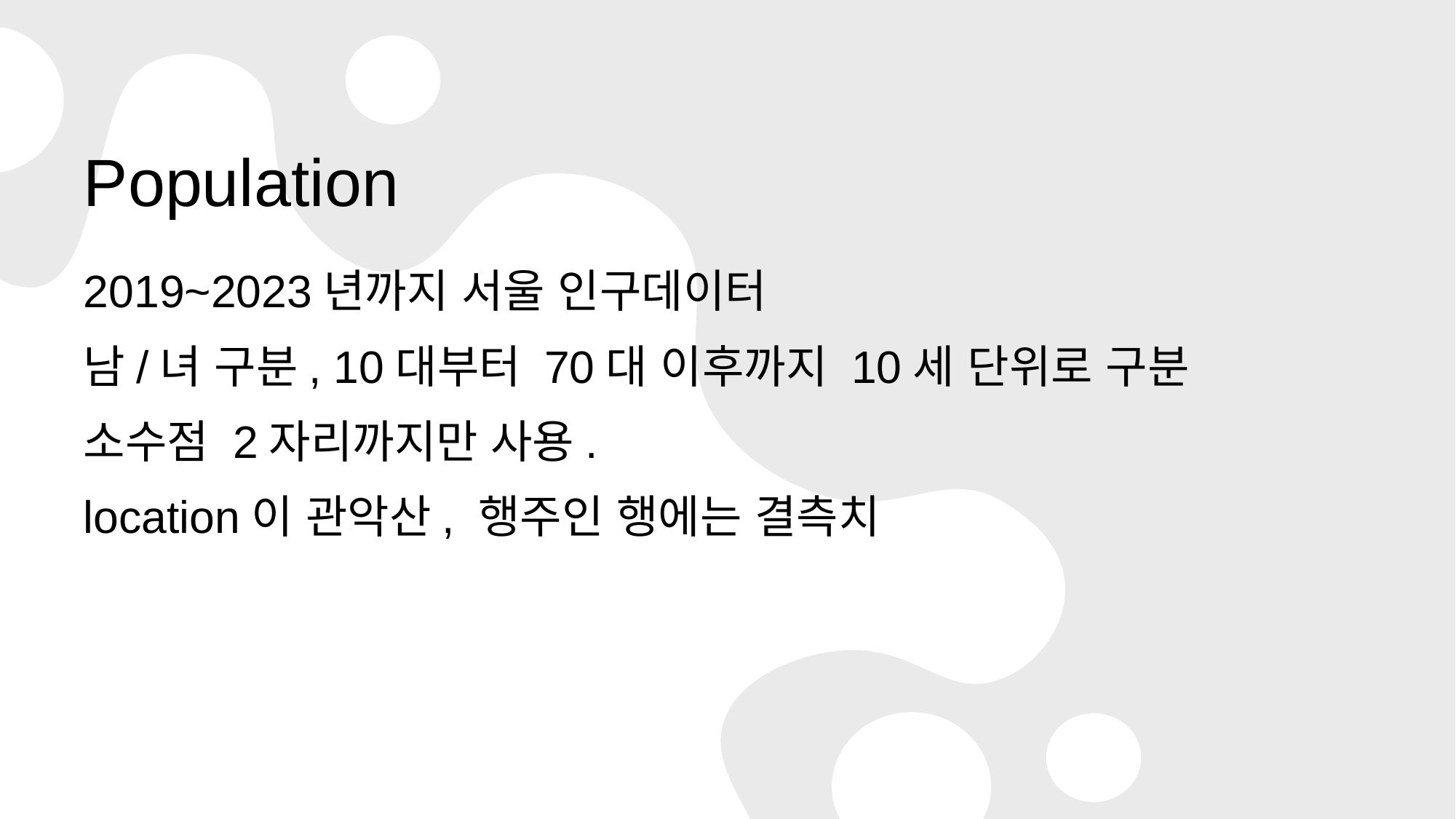

# Population
2019~2023년까지 서울 인구데이터
남/녀 구분, 10대부터 70대 이후까지 10세 단위로 구분
소수점 2자리까지만 사용.
location이 관악산, 행주인 행에는 결측치